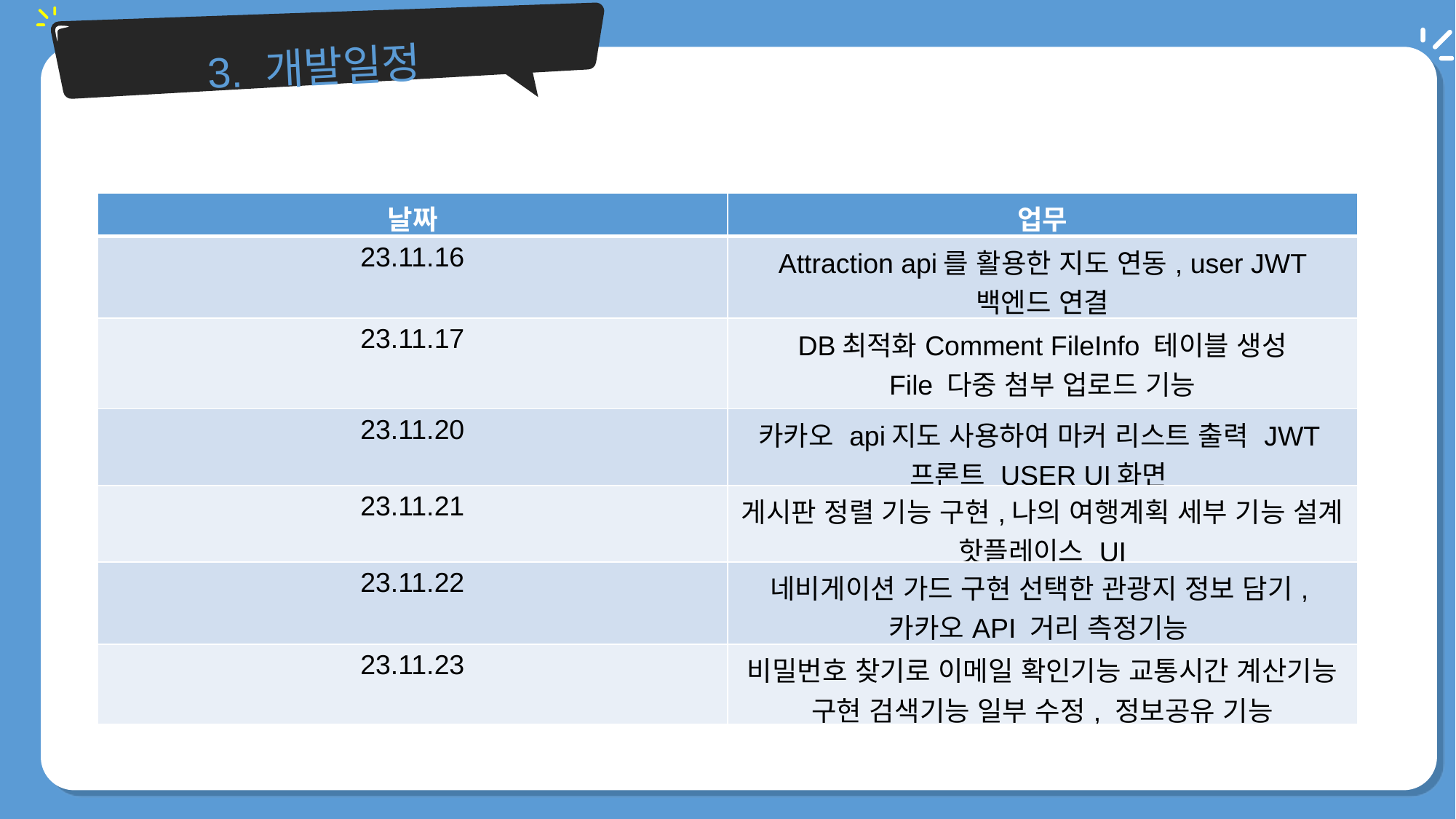

3. 개발일정
| 날짜 | 업무 |
| --- | --- |
| 23.11.16 | Attraction api를 활용한 지도 연동, user JWT 백엔드 연결 |
| 23.11.17 | DB최적화Comment FileInfo 테이블 생성 File 다중 첨부 업로드 기능 |
| 23.11.20 | 카카오 api지도 사용하여 마커 리스트 출력 JWT프론트 USER UI화면 |
| 23.11.21 | 게시판 정렬 기능 구현,나의 여행계획 세부 기능 설계 핫플레이스 UI |
| 23.11.22 | 네비게이션 가드 구현 선택한 관광지 정보 담기,카카오API 거리 측정기능 |
| 23.11.23 | 비밀번호 찾기로 이메일 확인기능 교통시간 계산기능 구현 검색기능 일부 수정, 정보공유 기능 |